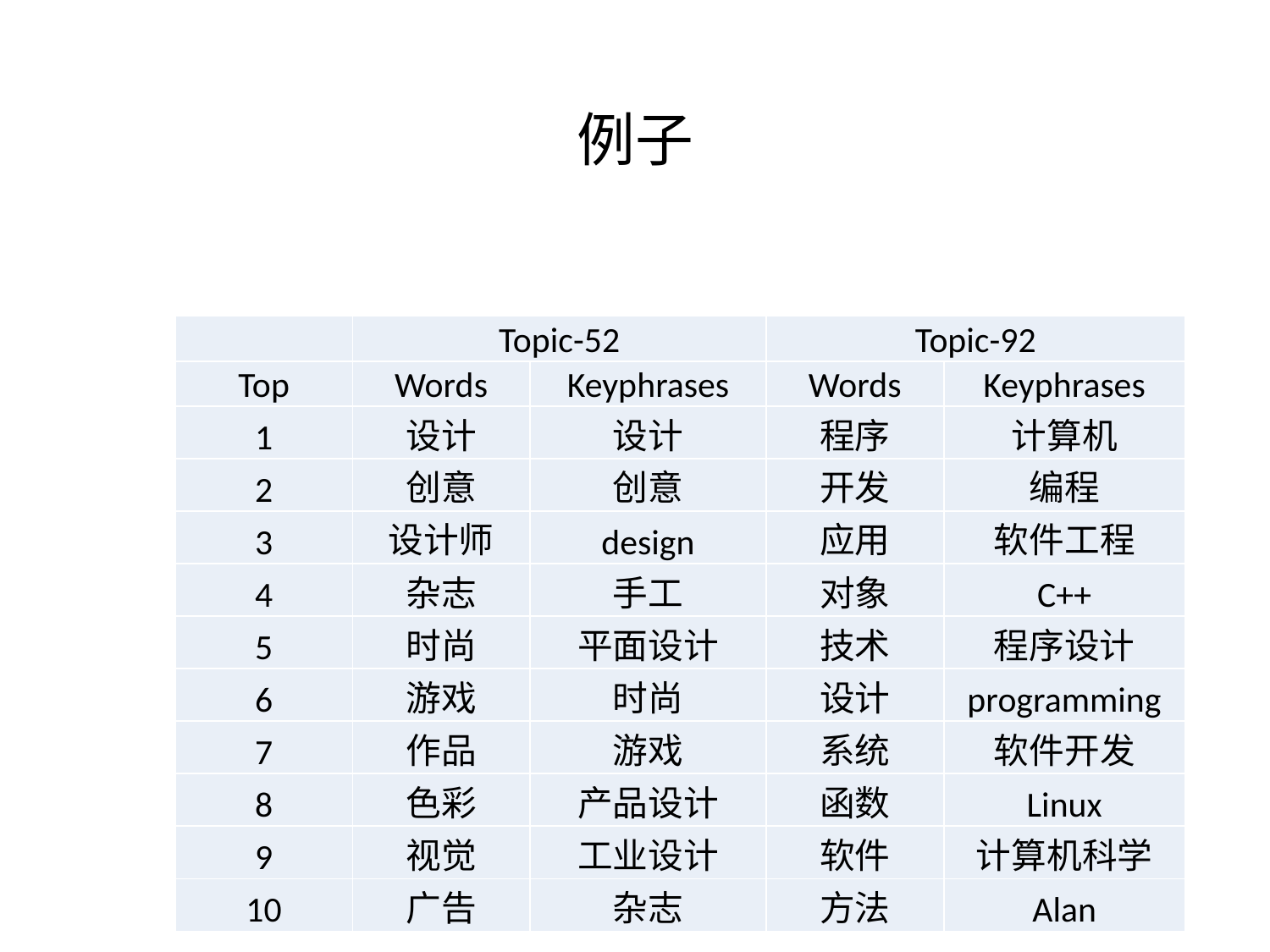

# 例子
|  | Topic-52 |  | Topic-92 |  |
| --- | --- | --- | --- | --- |
| Top | Words | Keyphrases | Words | Keyphrases |
| 1 | 设计 | 设计 | 程序 | 计算机 |
| 2 | 创意 | 创意 | 开发 | 编程 |
| 3 | 设计师 | design | 应用 | 软件工程 |
| 4 | 杂志 | 手工 | 对象 | C++ |
| 5 | 时尚 | 平面设计 | 技术 | 程序设计 |
| 6 | 游戏 | 时尚 | 设计 | programming |
| 7 | 作品 | 游戏 | 系统 | 软件开发 |
| 8 | 色彩 | 产品设计 | 函数 | Linux |
| 9 | 视觉 | 工业设计 | 软件 | 计算机科学 |
| 10 | 广告 | 杂志 | 方法 | Alan |